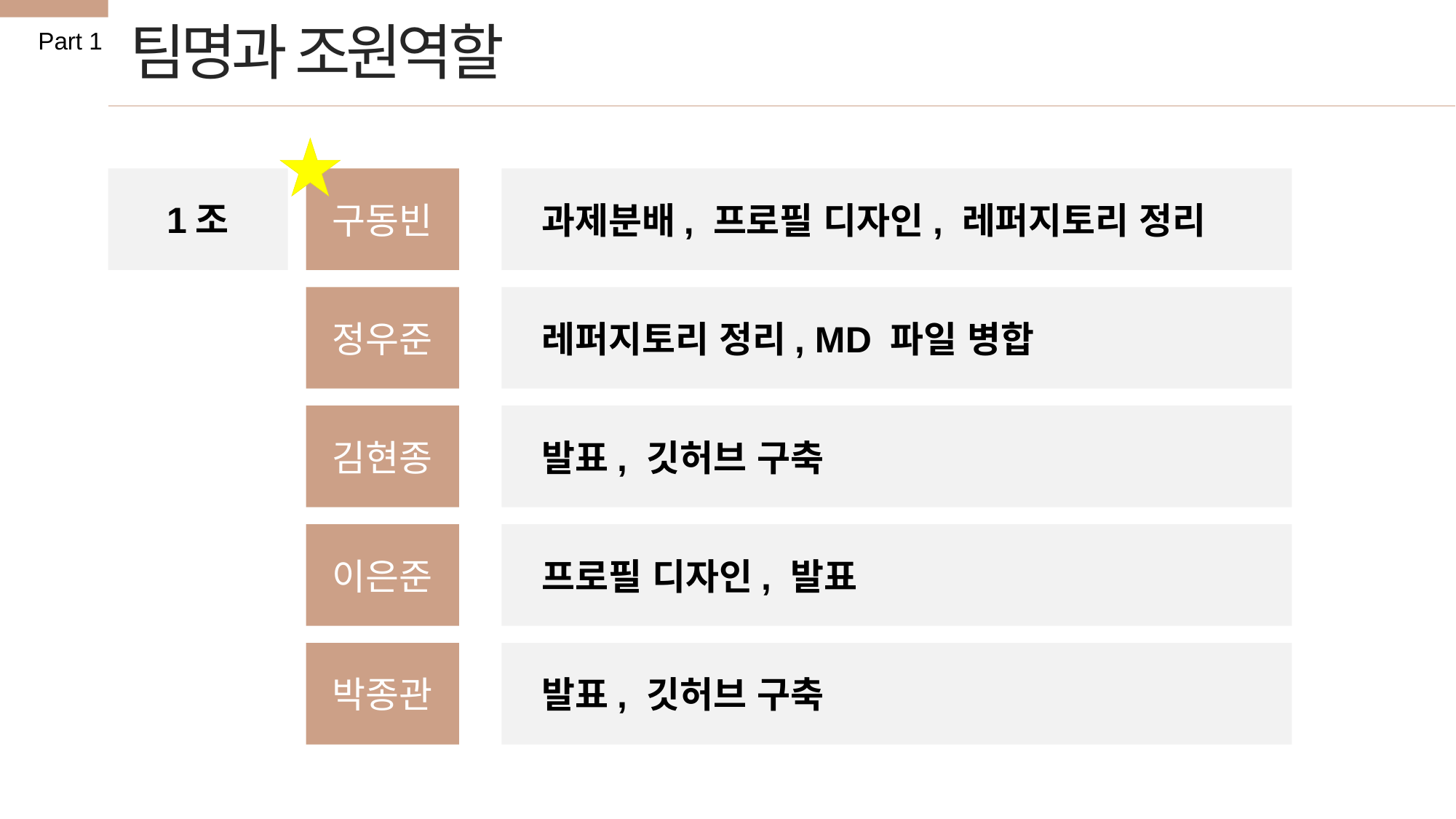

팀명과 조원역할
Part 1

1조
구동빈
  과제분배, 프로필 디자인, 레퍼지토리 정리
정우준
  레퍼지토리 정리, MD 파일 병합
김현종
  발표, 깃허브 구축
이은준
  프로필 디자인, 발표
박종관
  발표, 깃허브 구축